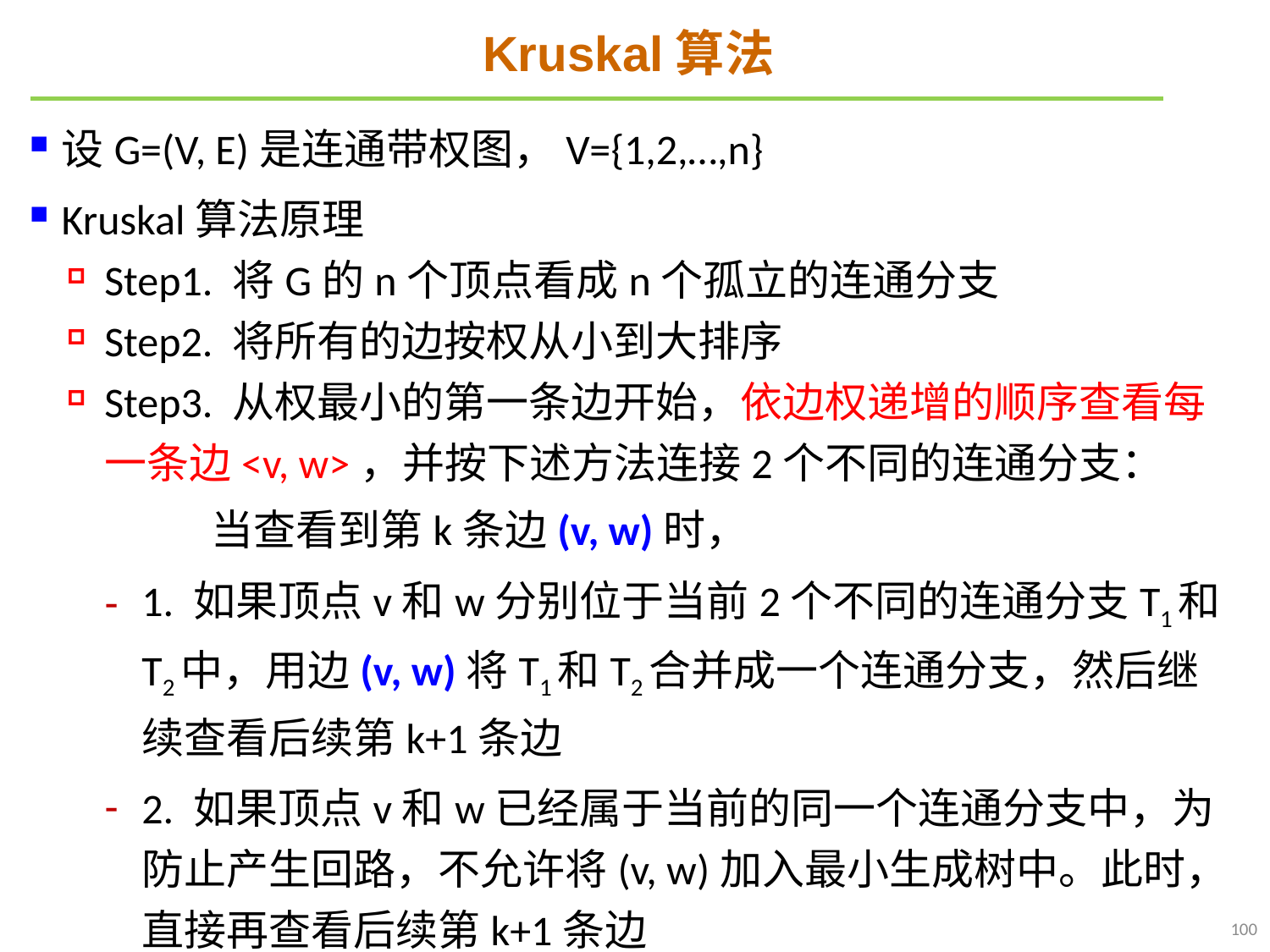

# Kruskal算法
设G=(V, E)是连通带权图，V={1,2,…,n}
Kruskal算法原理
Step1. 将G的n个顶点看成n个孤立的连通分支
Step2. 将所有的边按权从小到大排序
Step3. 从权最小的第一条边开始，依边权递增的顺序查看每一条边<v, w>，并按下述方法连接2个不同的连通分支：
                  当查看到第k条边(v, w)时，
1. 如果顶点v和w分别位于当前2个不同的连通分支T1和T2中，用边(v, w)将T1和T2合并成一个连通分支，然后继续查看后续第k+1条边
2. 如果顶点v和w已经属于当前的同一个连通分支中，为防止产生回路，不允许将(v, w)加入最小生成树中。此时，直接再查看后续第k+1条边

100